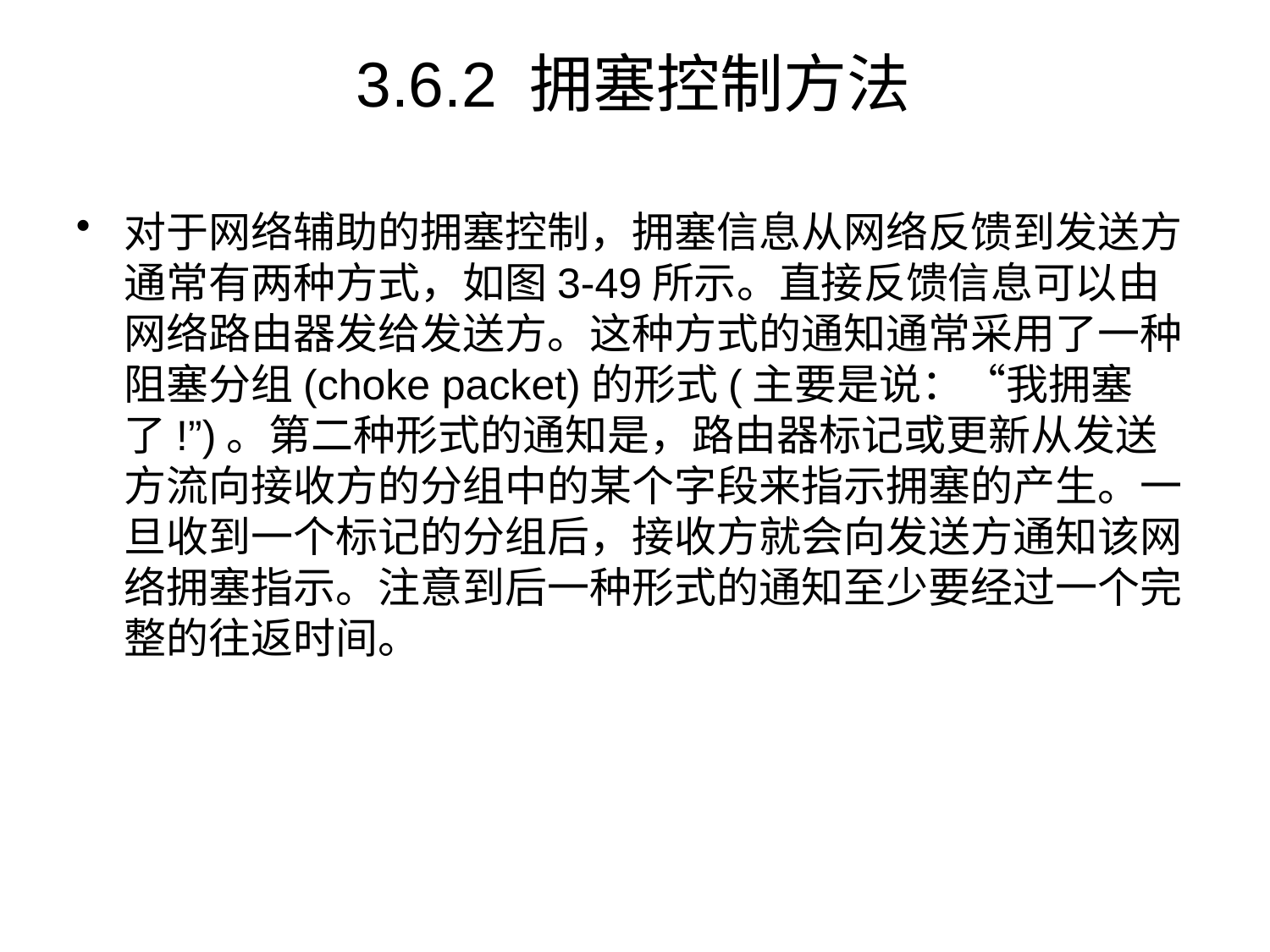

# 3.6.2 拥塞控制方法
对于网络辅助的拥塞控制，拥塞信息从网络反馈到发送方通常有两种方式，如图3-49所示。直接反馈信息可以由网络路由器发给发送方。这种方式的通知通常采用了一种阻塞分组(choke packet)的形式(主要是说：“我拥塞了!”)。第二种形式的通知是，路由器标记或更新从发送方流向接收方的分组中的某个字段来指示拥塞的产生。一旦收到一个标记的分组后，接收方就会向发送方通知该网络拥塞指示。注意到后一种形式的通知至少要经过一个完整的往返时间。